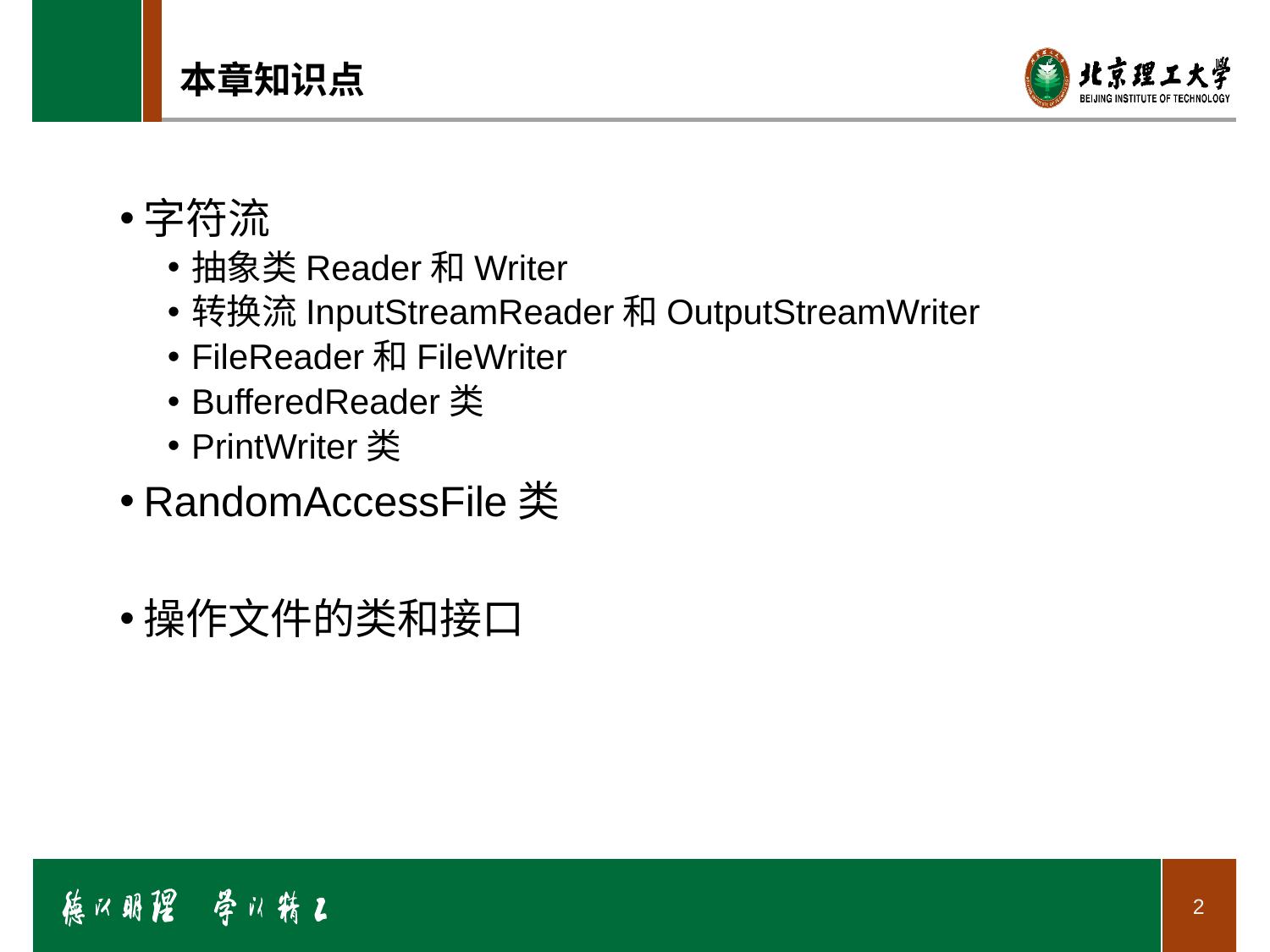

# 本章知识点
字符流
抽象类Reader和Writer
转换流InputStreamReader和OutputStreamWriter
FileReader和FileWriter
BufferedReader类
PrintWriter类
RandomAccessFile类

操作文件的类和接口